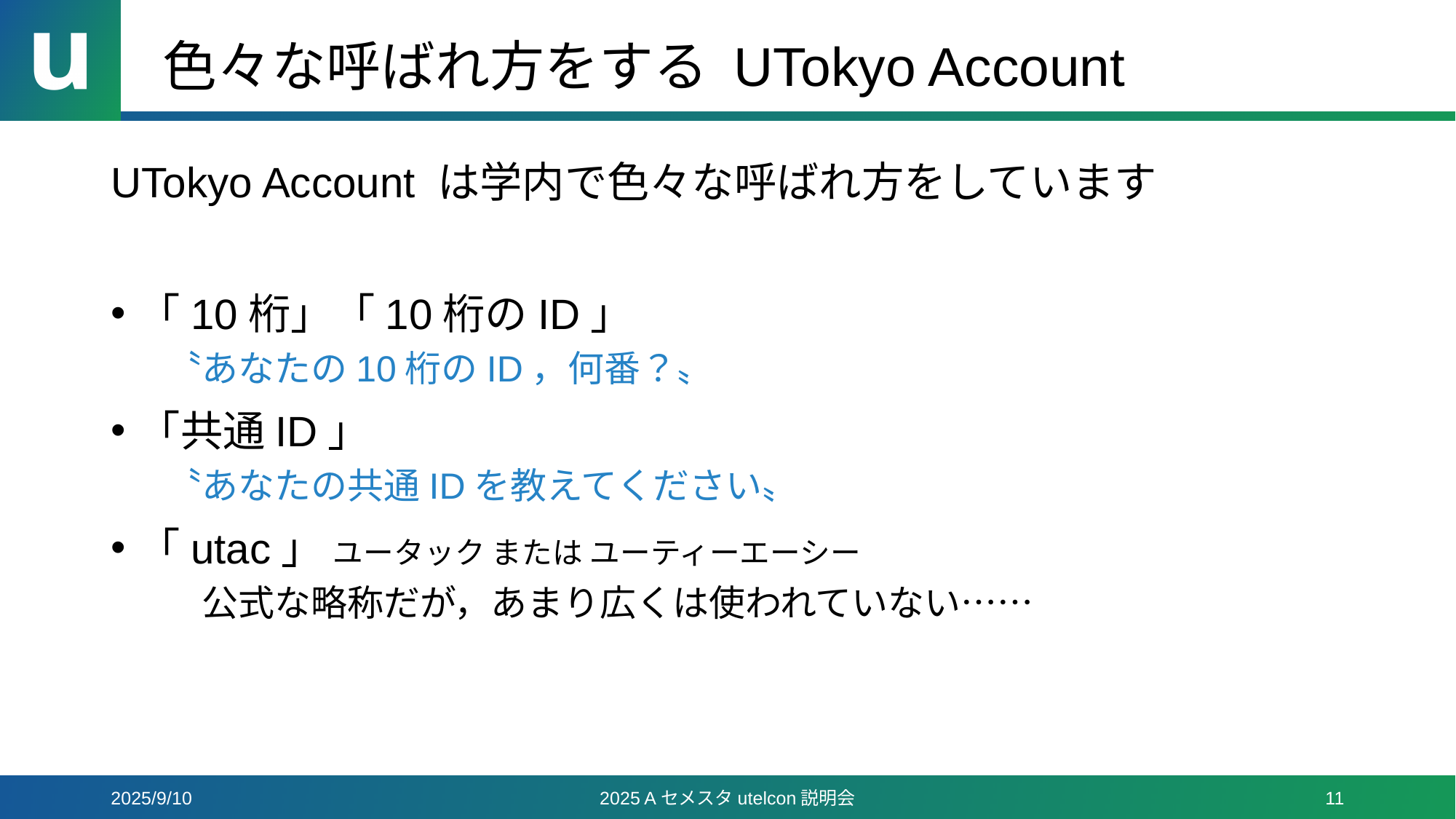

# 色々な呼ばれ方をする UTokyo Account
UTokyo Account は学内で色々な呼ばれ方をしています

「10桁」「10桁のID」
〝あなたの10桁のID，何番？〟
「共通ID」
〝あなたの共通IDを教えてください〟
「utac」 ユータック または ユーティーエーシー
　公式な略称だが，あまり広くは使われていない……

2025/9/10
2025 Aセメスタutelcon説明会
11